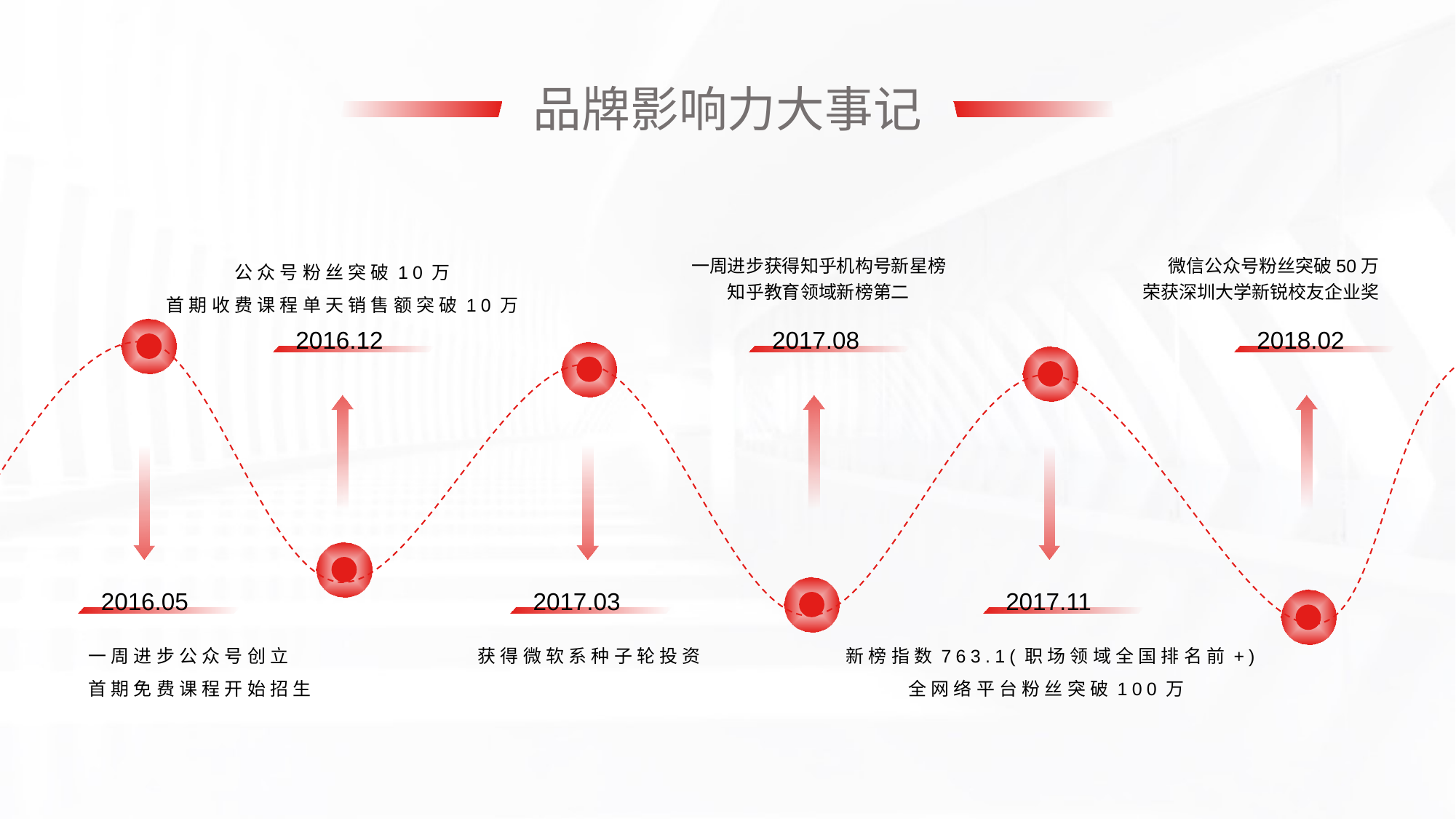

品牌影响力大事记

公众号粉丝突破10万
首期收费课程单天销售额突破10万
一周进步获得知乎机构号新星榜
知乎教育领域新榜第二
微信公众号粉丝突破50万
荣获深圳大学新锐校友企业奖

2016.12
2017.08
2018.02

2016.05
2017.03
2017.11

一周进步公众号创立
首期免费课程开始招生
获得微软系种子轮投资
新榜指数763.1(职场领域全国排名前+)
全网络平台粉丝突破100万